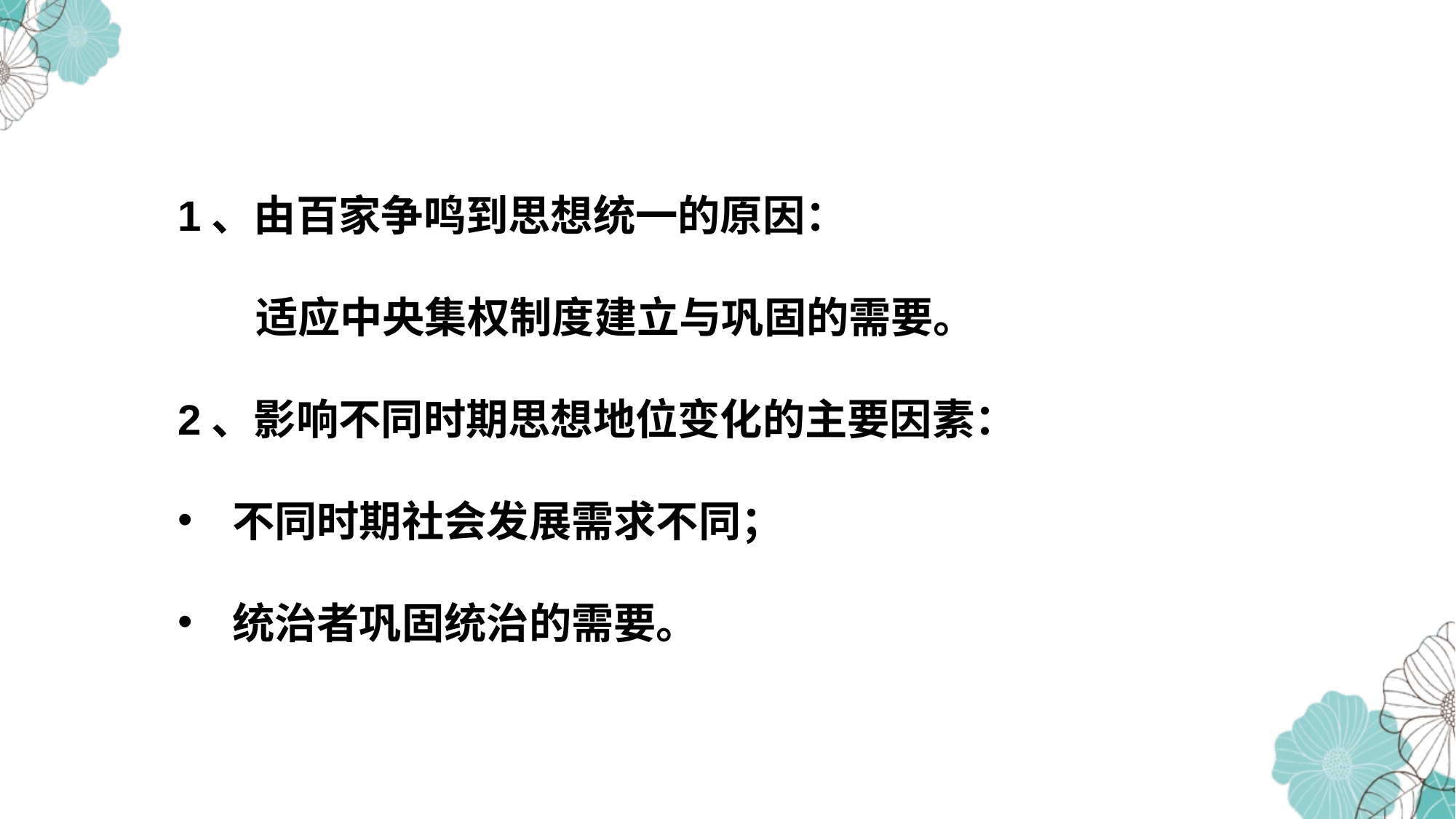

1、由百家争鸣到思想统一的原因：
       适应中央集权制度建立与巩固的需要。
2、影响不同时期思想地位变化的主要因素：
不同时期社会发展需求不同；
统治者巩固统治的需要。